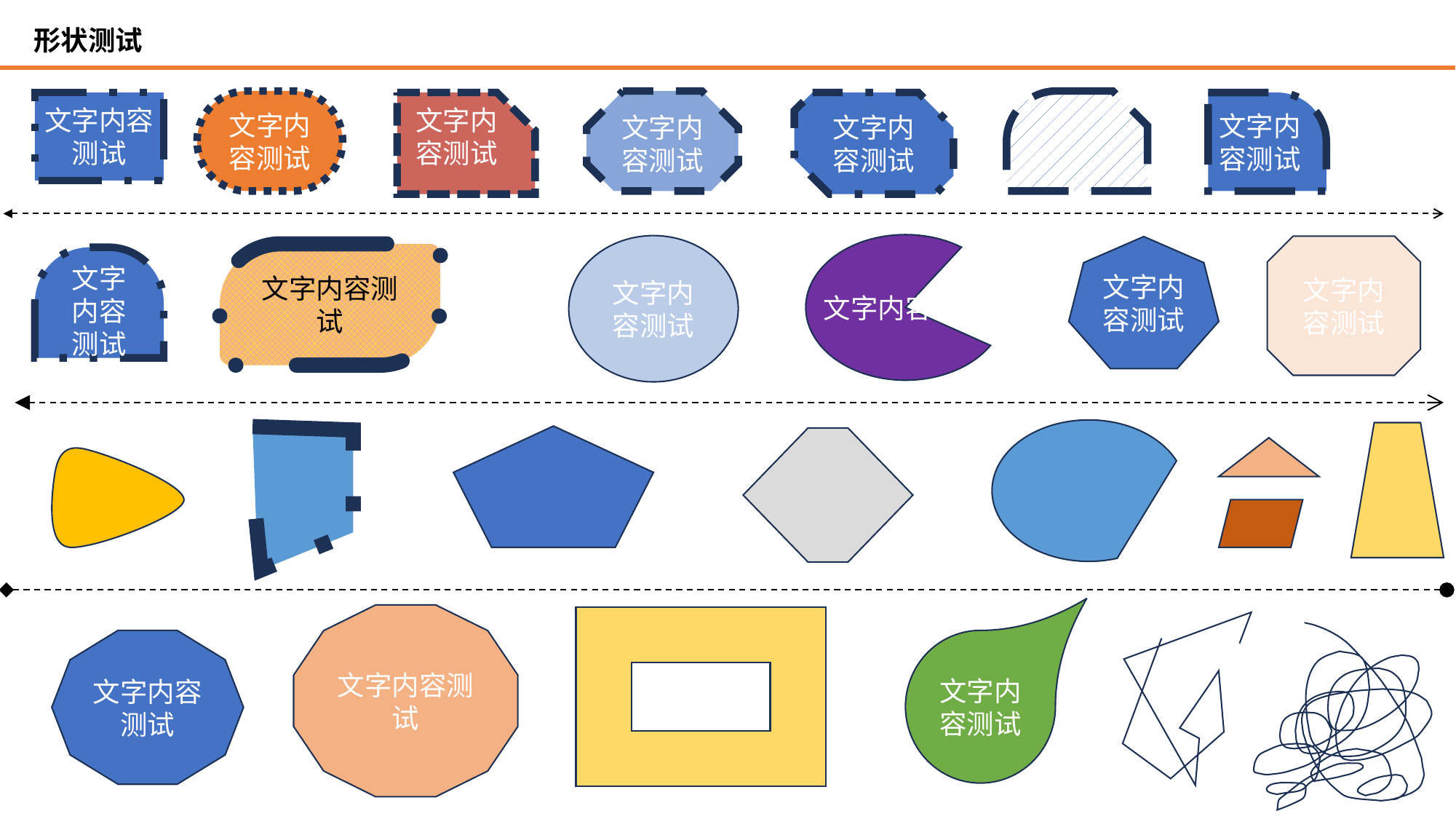

形状测试
文字内容测试
文字内容测试

文字内容测试
文字内容测试

文字内容测试
文字内容测试
文字内容测试
文字内容测试
文字内容测试
文字内容测试
文字内容测试
文字内容测试

文字内容测试

文字内容测试
文字内容测试